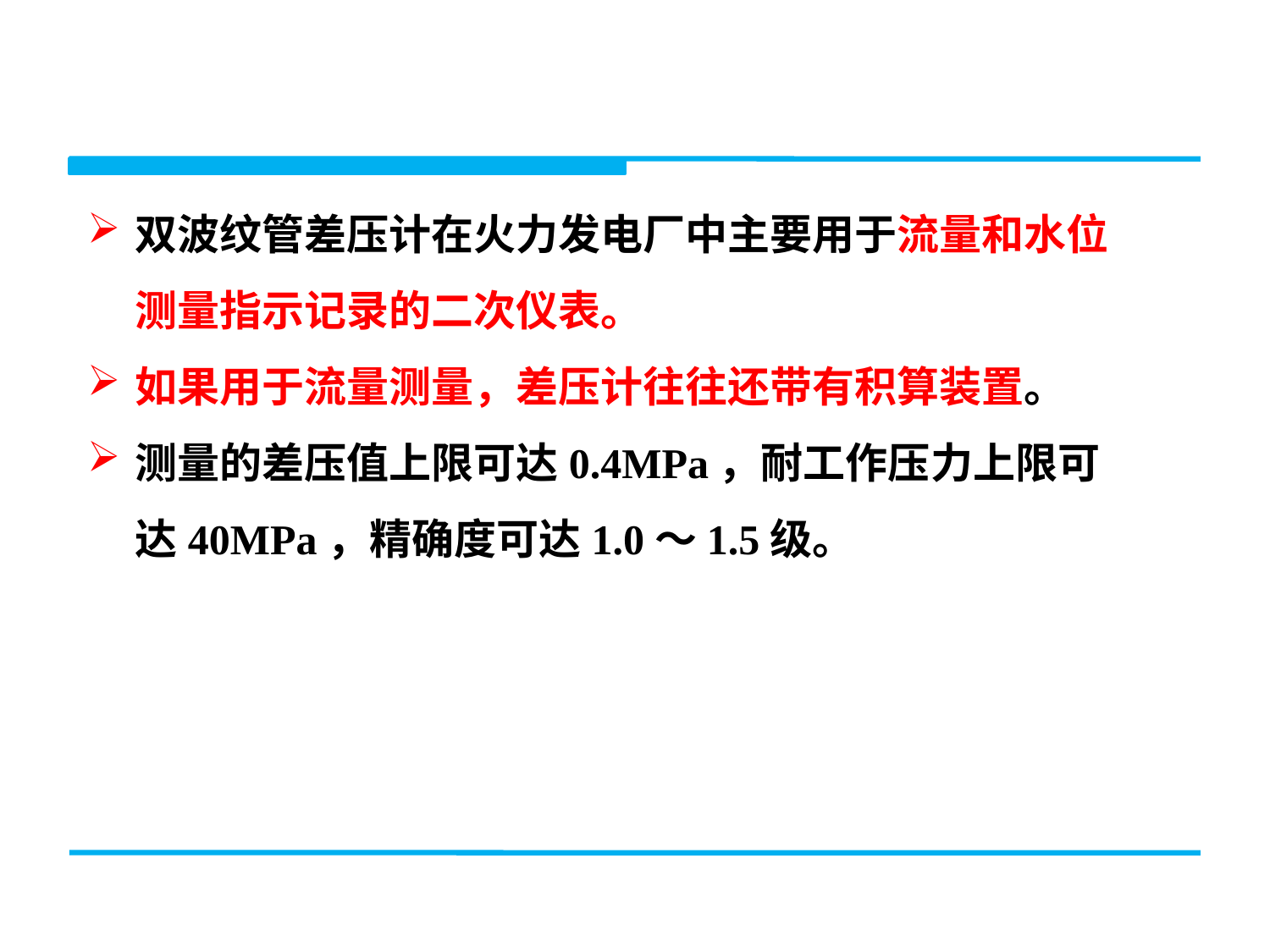

双波纹管差压计在火力发电厂中主要用于流量和水位测量指示记录的二次仪表。
如果用于流量测量，差压计往往还带有积算装置。
测量的差压值上限可达0.4MPa，耐工作压力上限可达40MPa，精确度可达1.0～1.5级。